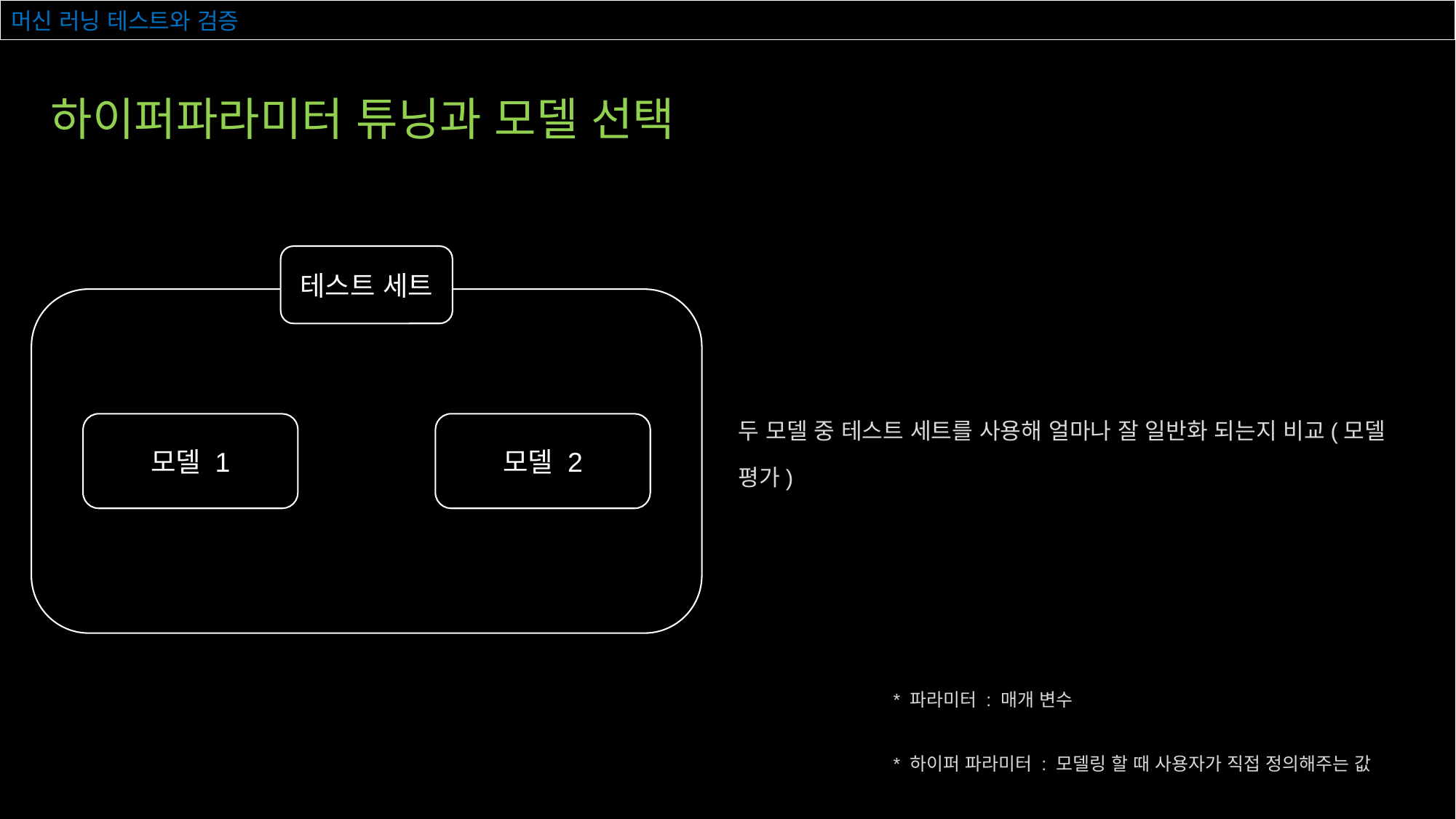

# 머신 러닝 테스트와 검증
하이퍼파라미터 튜닝과 모델 선택

테스트 세트

모델 1
모델 2
두 모델 중 테스트 세트를 사용해 얼마나 잘 일반화 되는지 비교(모델 평가)
* 파라미터 : 매개 변수
* 하이퍼 파라미터 : 모델링 할 때 사용자가 직접 정의해주는 값